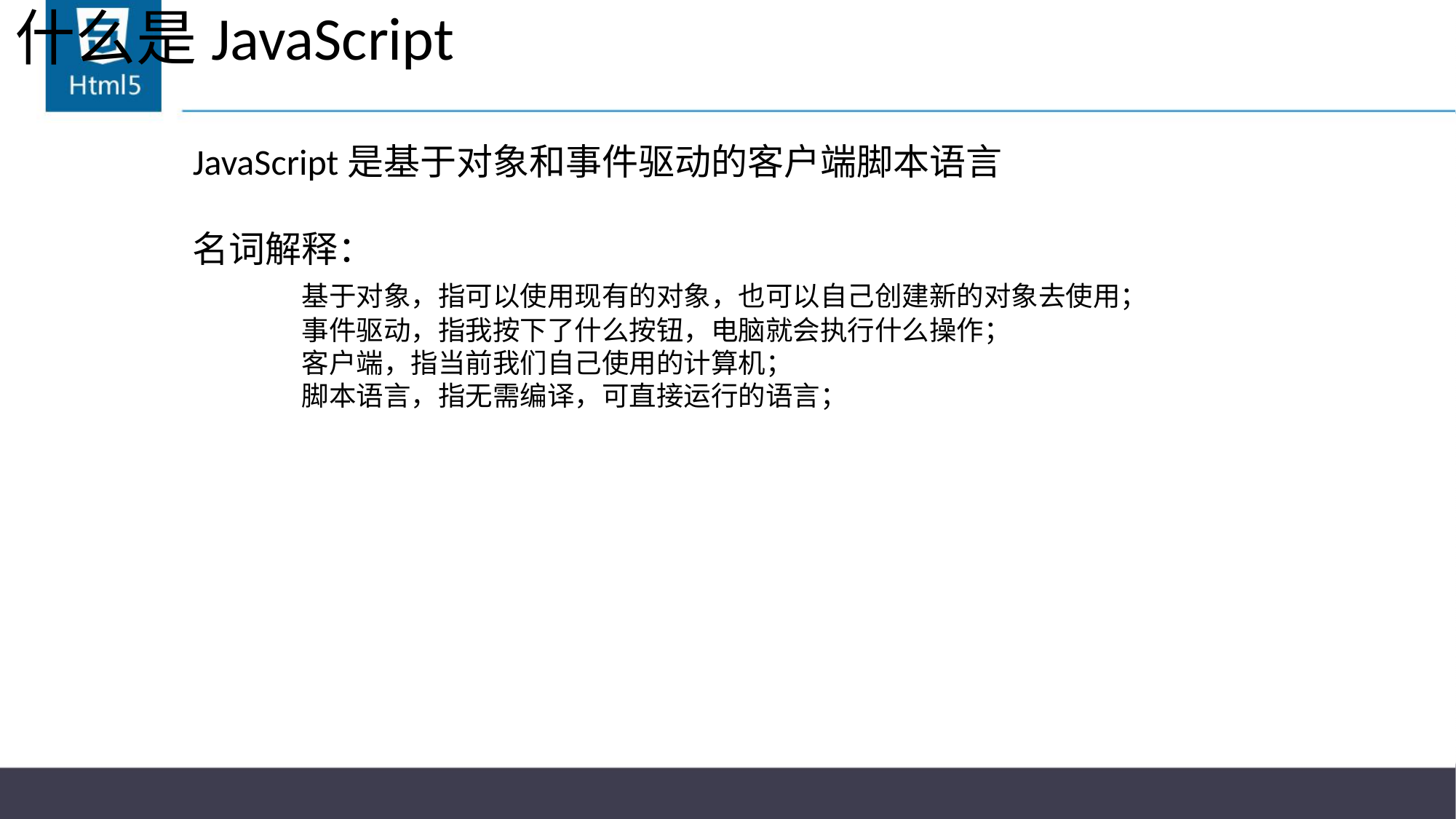

# 什么是JavaScript
JavaScript是基于对象和事件驱动的客户端脚本语言

名词解释：
	基于对象，指可以使用现有的对象，也可以自己创建新的对象去使用；
	事件驱动，指我按下了什么按钮，电脑就会执行什么操作；
	客户端，指当前我们自己使用的计算机；
	脚本语言，指无需编译，可直接运行的语言；